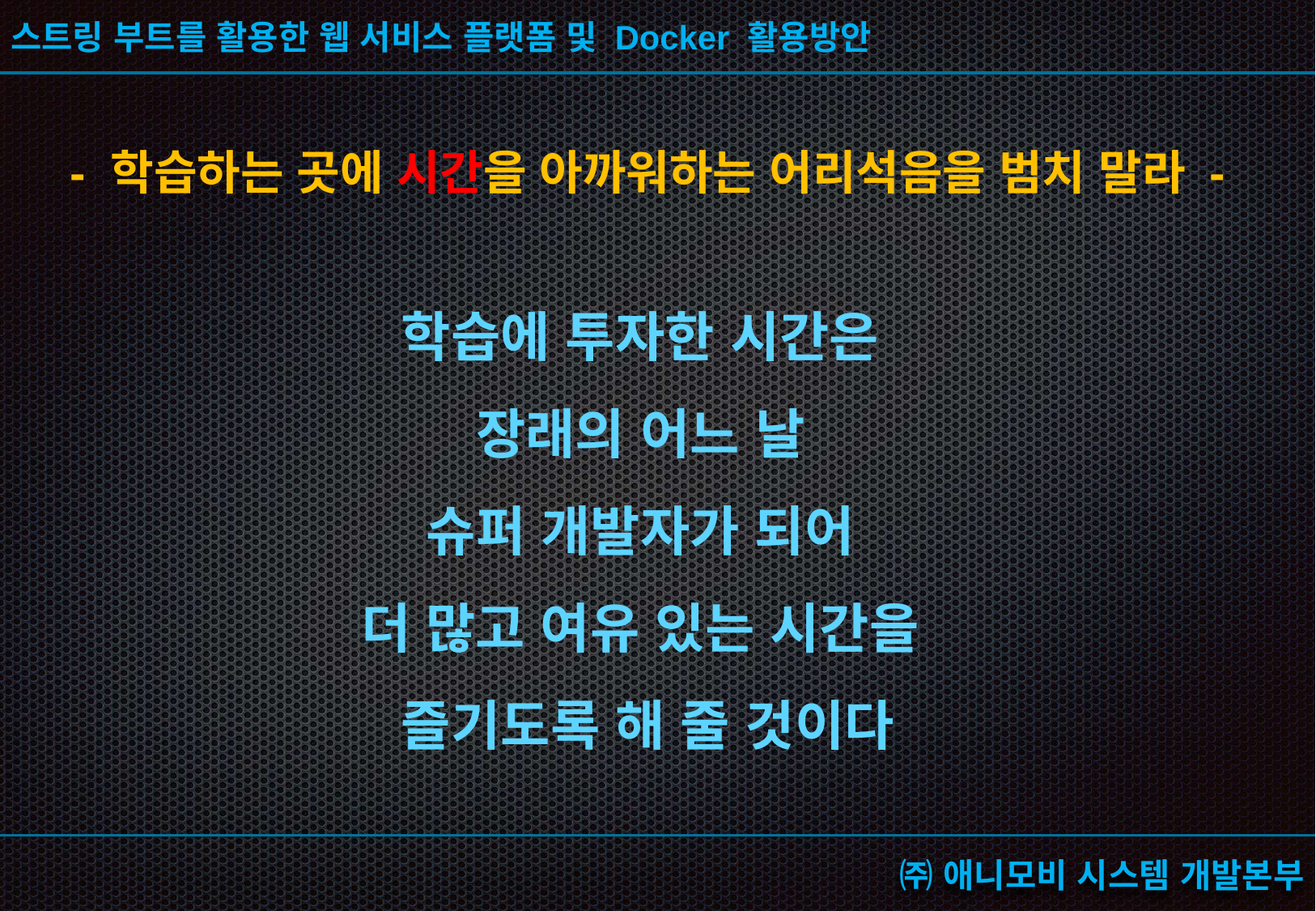

# - 학습하는 곳에 시간을 아까워하는 어리석음을 범치 말라 -
학습에 투자한 시간은
장래의 어느 날
슈퍼 개발자가 되어
더 많고 여유 있는 시간을
즐기도록 해 줄 것이다